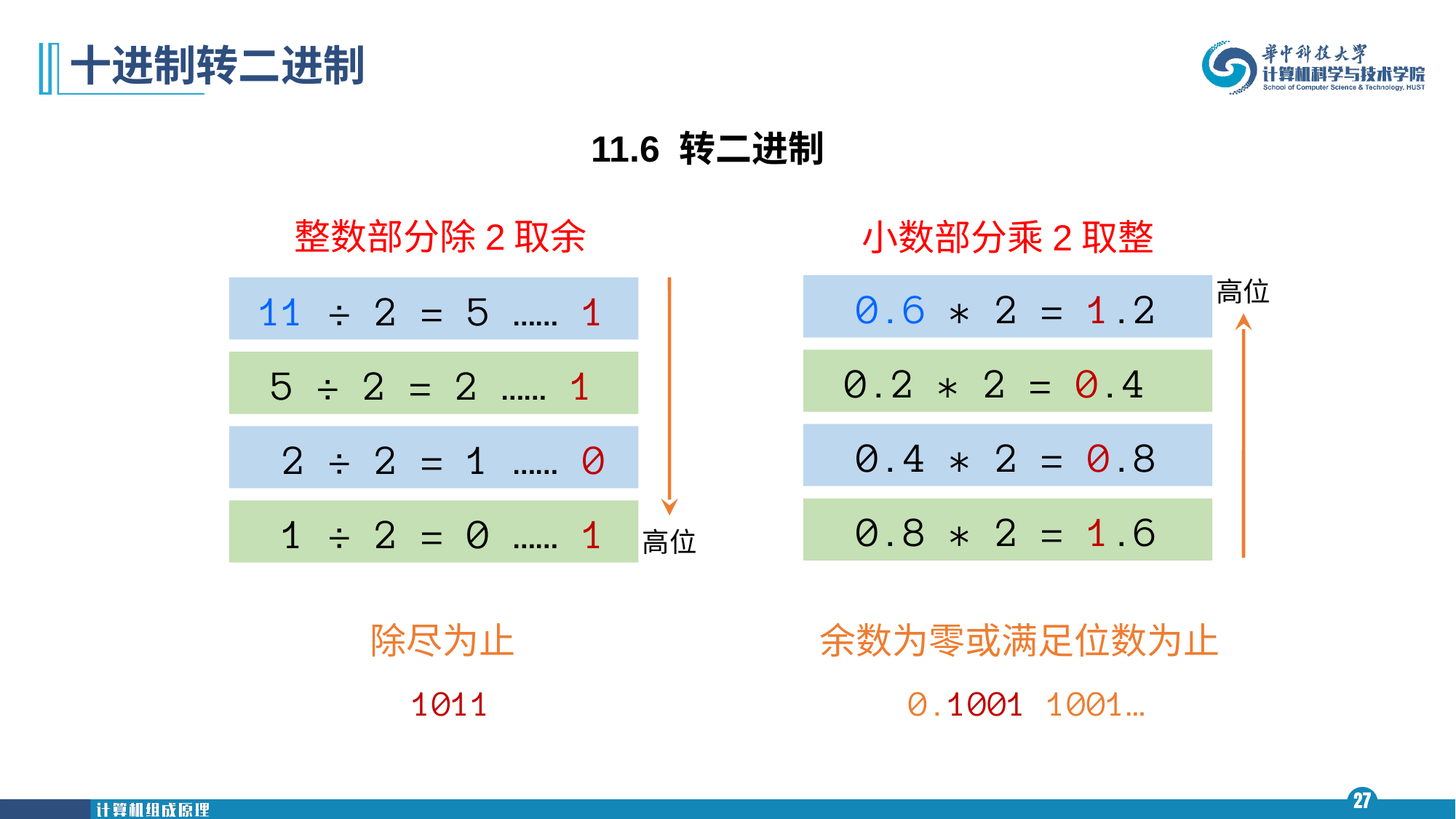

# 十进制转二进制
11.6 转二进制
整数部分除2取余
小数部分乘2取整
高位

0.6 * 2 = 1.2
11 ÷ 2 = 5 …… 1

高位
0.2 * 2 = 0.4
 5 ÷ 2 = 2 …… 1
0.4 * 2 = 0.8
 2 ÷ 2 = 1 …… 0
0.8 * 2 = 1.6
 1 ÷ 2 = 0 …… 1
除尽为止
 1011
余数为零或满足位数为止
0.1001 1001…